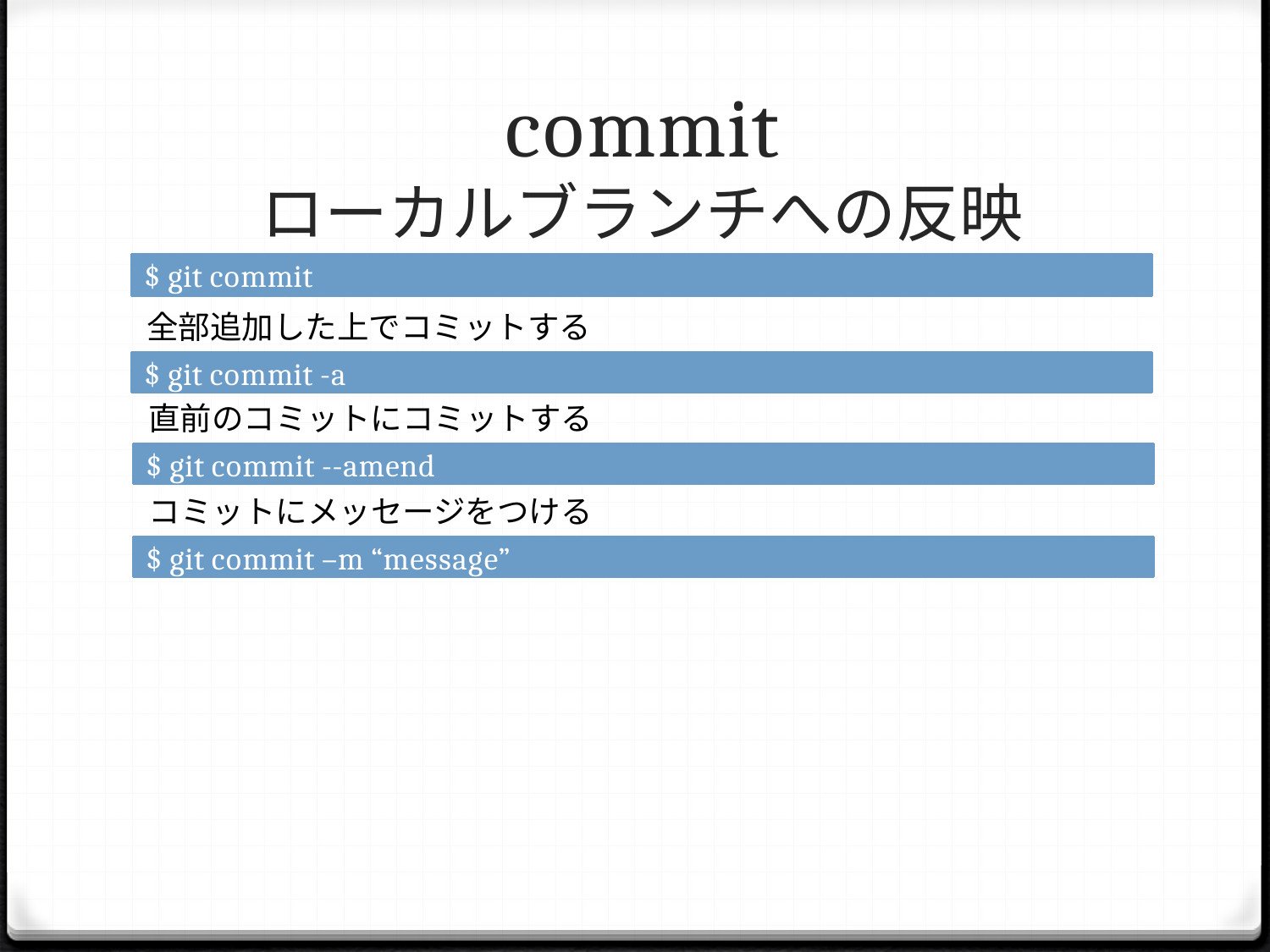

# commit ローカルブランチへの反映
$ git commit
全部追加した上でコミットする
$ git commit -a
直前のコミットにコミットする
$ git commit --amend
コミットにメッセージをつける
$ git commit –m “message”